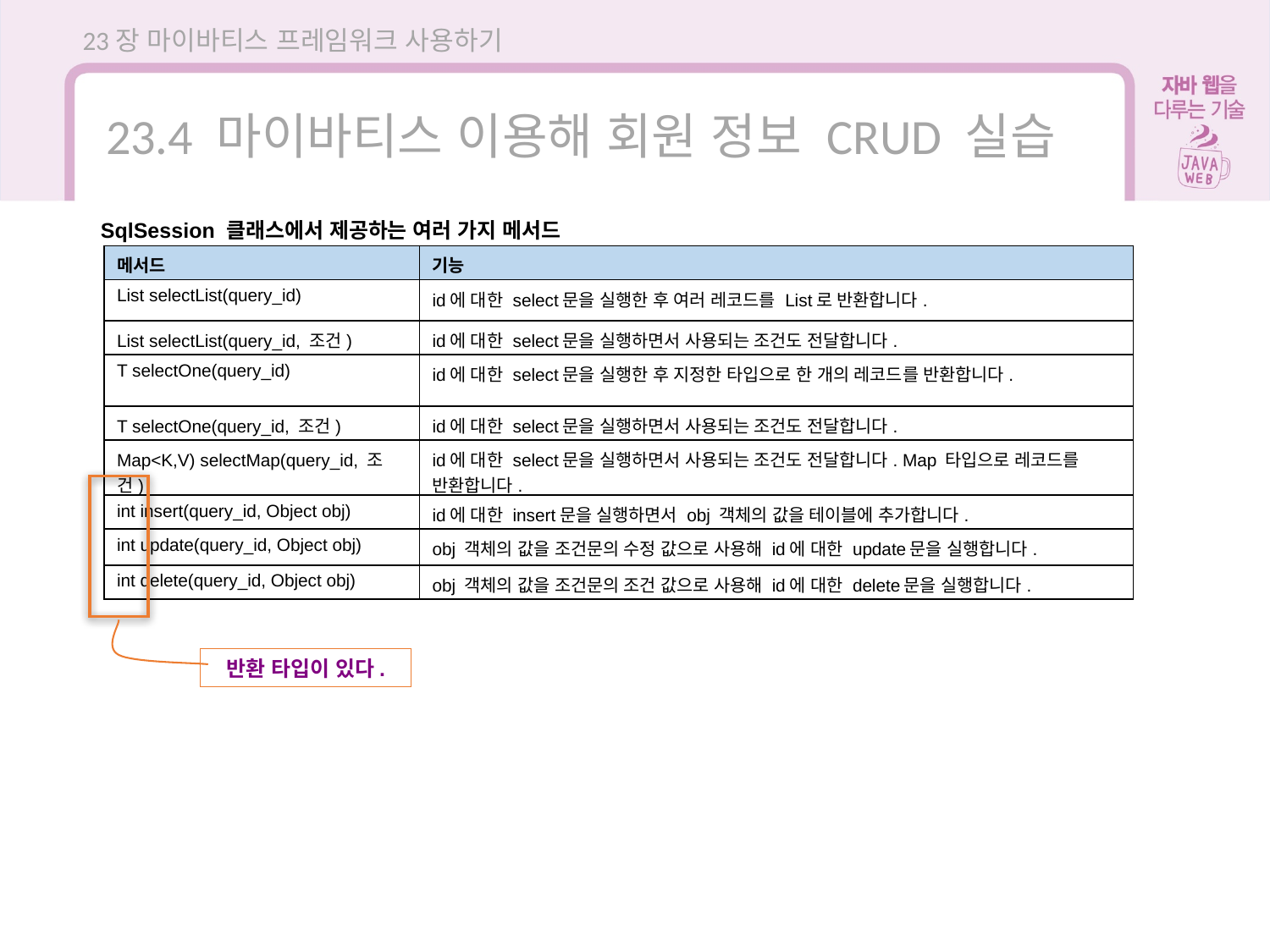

23장 마이바티스 프레임워크 사용하기
23.4 마이바티스 이용해 회원 정보 CRUD 실습
SqlSession 클래스에서 제공하는 여러 가지 메서드
| 메서드 | 기능 |
| --- | --- |
| List selectList(query\_id) | id에 대한 select문을 실행한 후 여러 레코드를 List로 반환합니다. |
| List selectList(query\_id, 조건) | id에 대한 select문을 실행하면서 사용되는 조건도 전달합니다. |
| T selectOne(query\_id) | id에 대한 select문을 실행한 후 지정한 타입으로 한 개의 레코드를 반환합니다. |
| T selectOne(query\_id, 조건) | id에 대한 select문을 실행하면서 사용되는 조건도 전달합니다. |
| Map<K,V) selectMap(query\_id, 조건) | id에 대한 select문을 실행하면서 사용되는 조건도 전달합니다. Map 타입으로 레코드를 반환합니다. |
| int insert(query\_id, Object obj) | id에 대한 insert문을 실행하면서 obj 객체의 값을 테이블에 추가합니다. |
| int update(query\_id, Object obj) | obj 객체의 값을 조건문의 수정 값으로 사용해 id에 대한 update문을 실행합니다. |
| int delete(query\_id, Object obj) | obj 객체의 값을 조건문의 조건 값으로 사용해 id에 대한 delete문을 실행합니다. |

반환 타입이 있다.